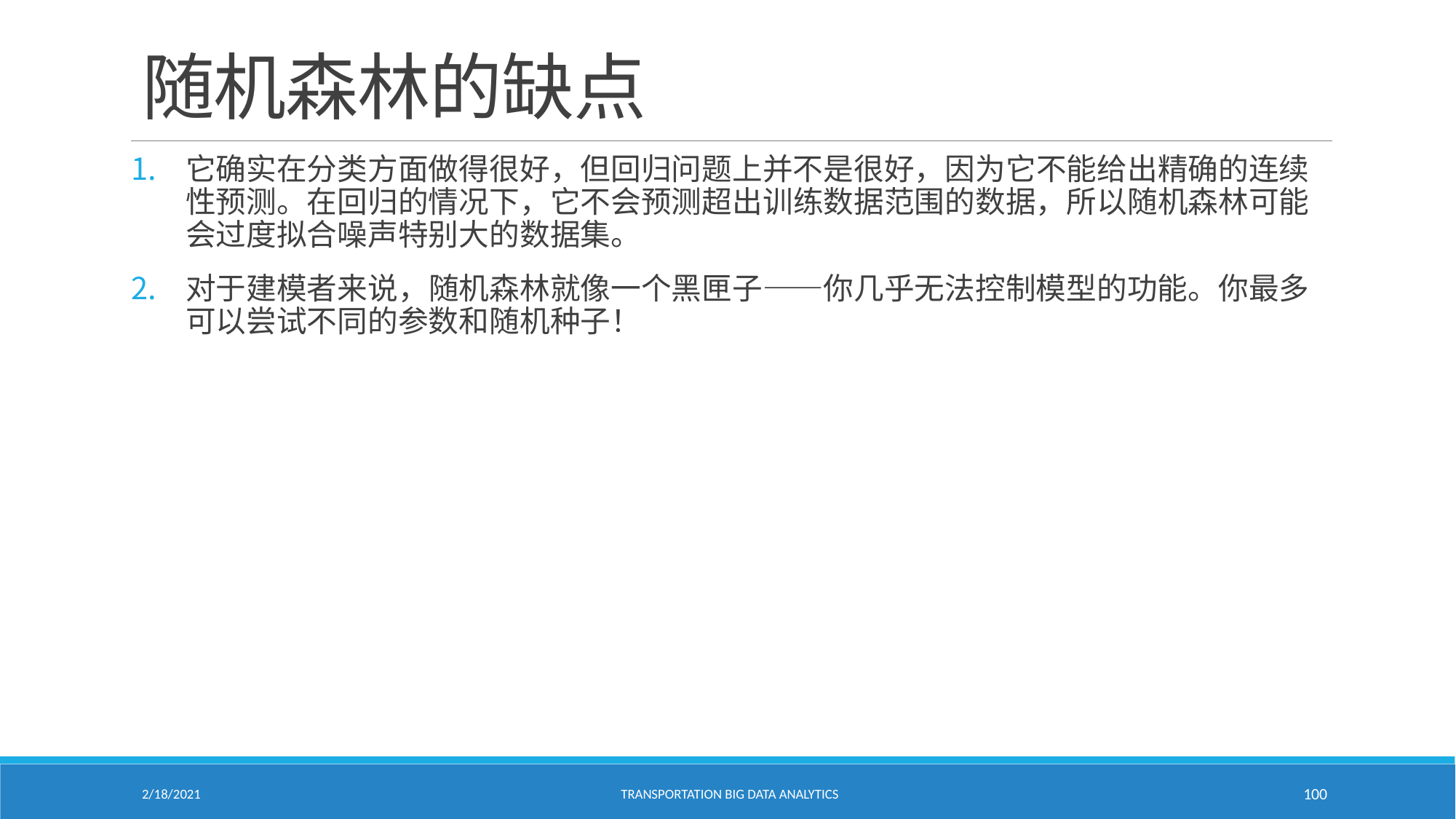

# 随机森林的缺点
它确实在分类方面做得很好，但回归问题上并不是很好，因为它不能给出精确的连续性预测。在回归的情况下，它不会预测超出训练数据范围的数据，所以随机森林可能会过度拟合噪声特别大的数据集。
对于建模者来说，随机森林就像一个黑匣子——你几乎无法控制模型的功能。你最多可以尝试不同的参数和随机种子！
2/18/2021
Transportation Big Data Analytics
100